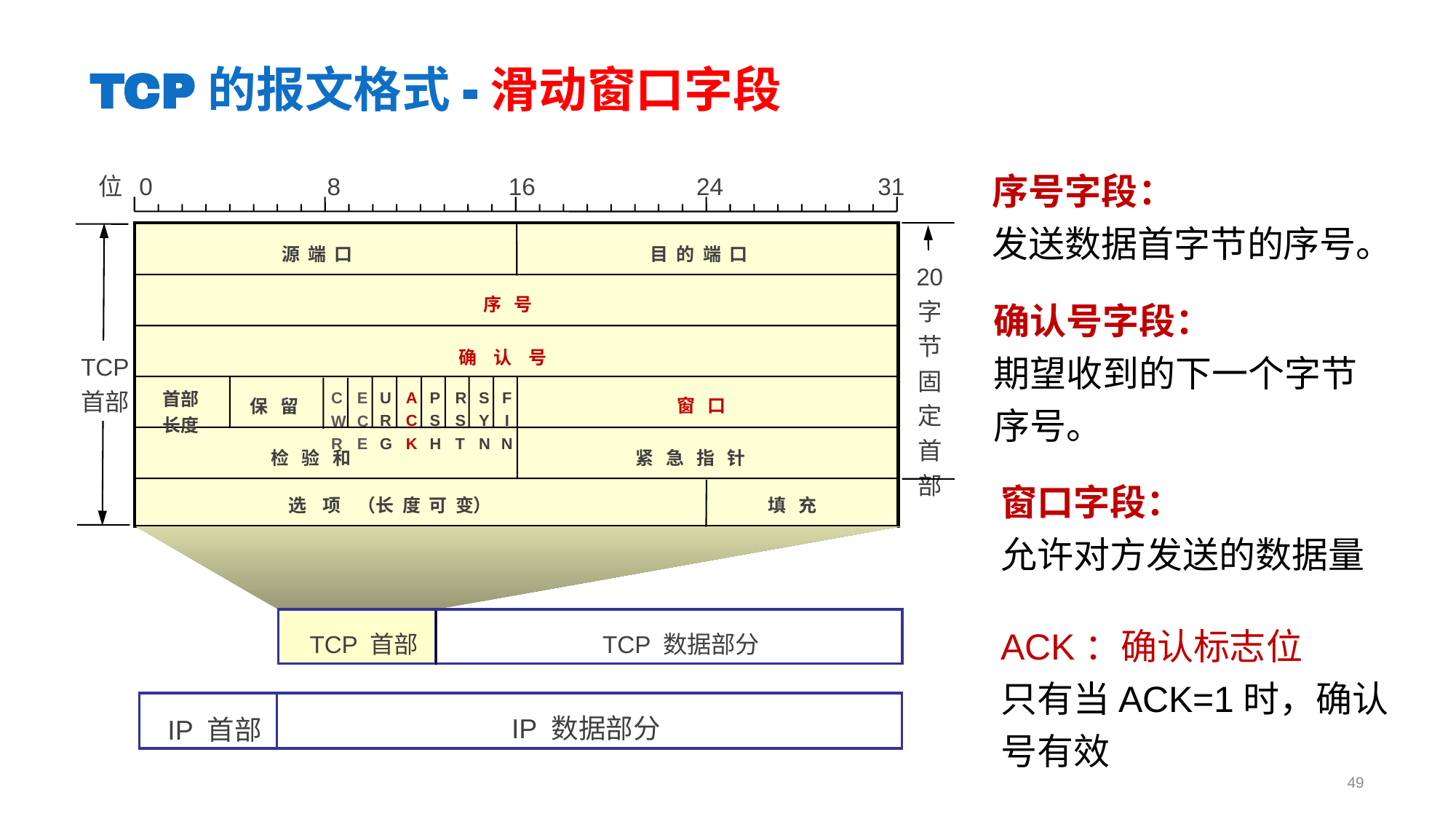

# TCP的报文格式-滑动窗口字段
序号字段：
发送数据首字节的序号。
位  0                          8                         16                        24                       31

源  端  口
目  的  端  口
20
字节
固定
首部

序   号
确认号字段：
期望收到的下一个字节序号。

确    认    号
TCP
首部

C
W
R
E
C
E
首部
长度
U
R
G
A
C
K
P
S
H
R
S
T
S
Y
N
F
I
N
窗   口
保   留

检   验   和
紧   急   指   针
窗口字段：
允许对方发送的数据量

选    项    （长  度  可  变）
填   充

ACK：确认标志位
只有当ACK=1时，确认号有效

TCP 首部
TCP 数据部分

IP 数据部分
IP 首部
49